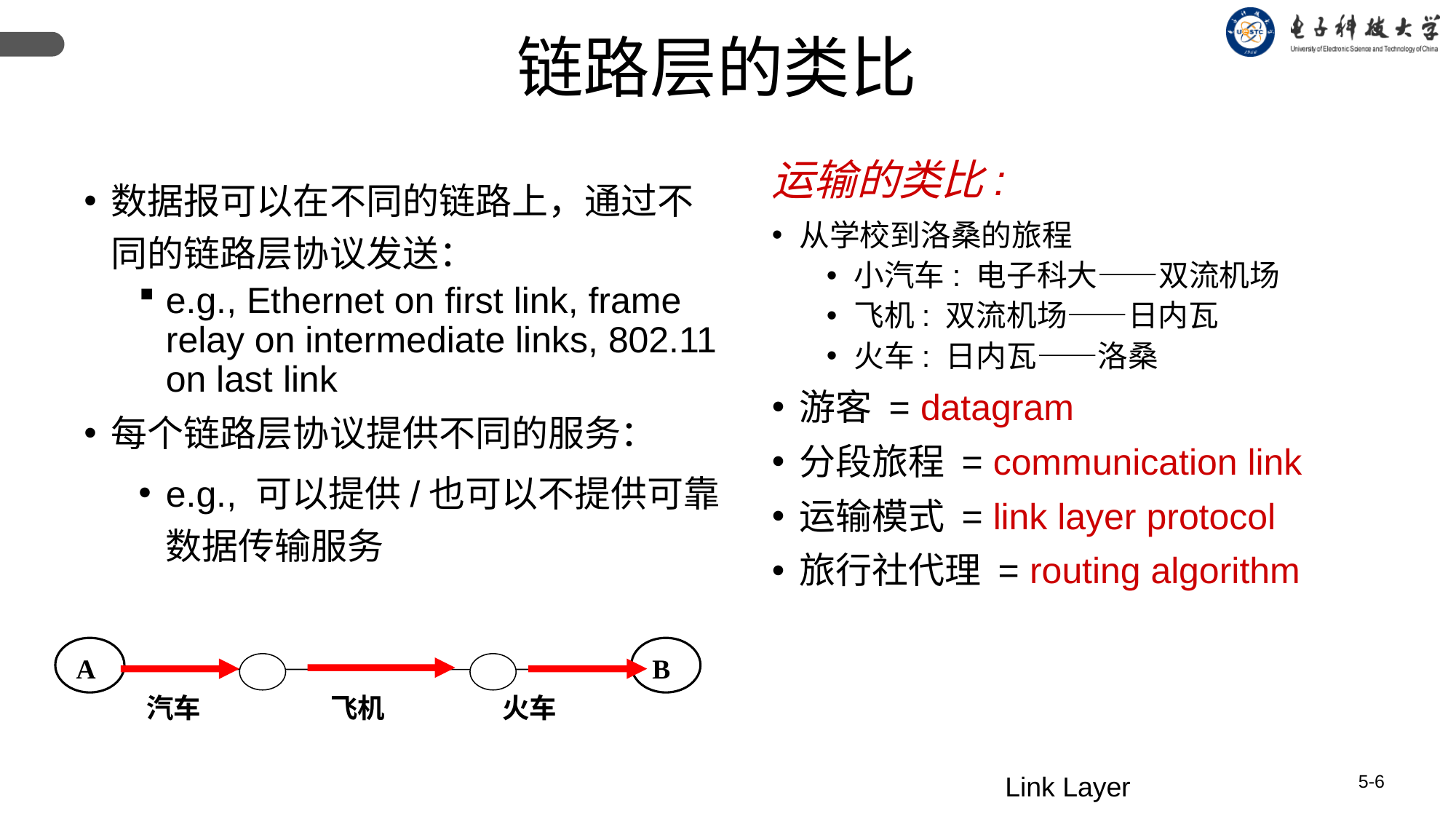

链路层的类比
运输的类比:
从学校到洛桑的旅程
小汽车: 电子科大——双流机场
飞机: 双流机场——日内瓦
火车: 日内瓦——洛桑
游客 = datagram
分段旅程 = communication link
运输模式 = link layer protocol
旅行社代理 = routing algorithm

数据报可以在不同的链路上，通过不同的链路层协议发送：
e.g., Ethernet on first link, frame relay on intermediate links, 802.11 on last link
每个链路层协议提供不同的服务：
e.g., 可以提供/也可以不提供可靠数据传输服务
A
B

汽车                     飞机                   火车

Link Layer
5-6